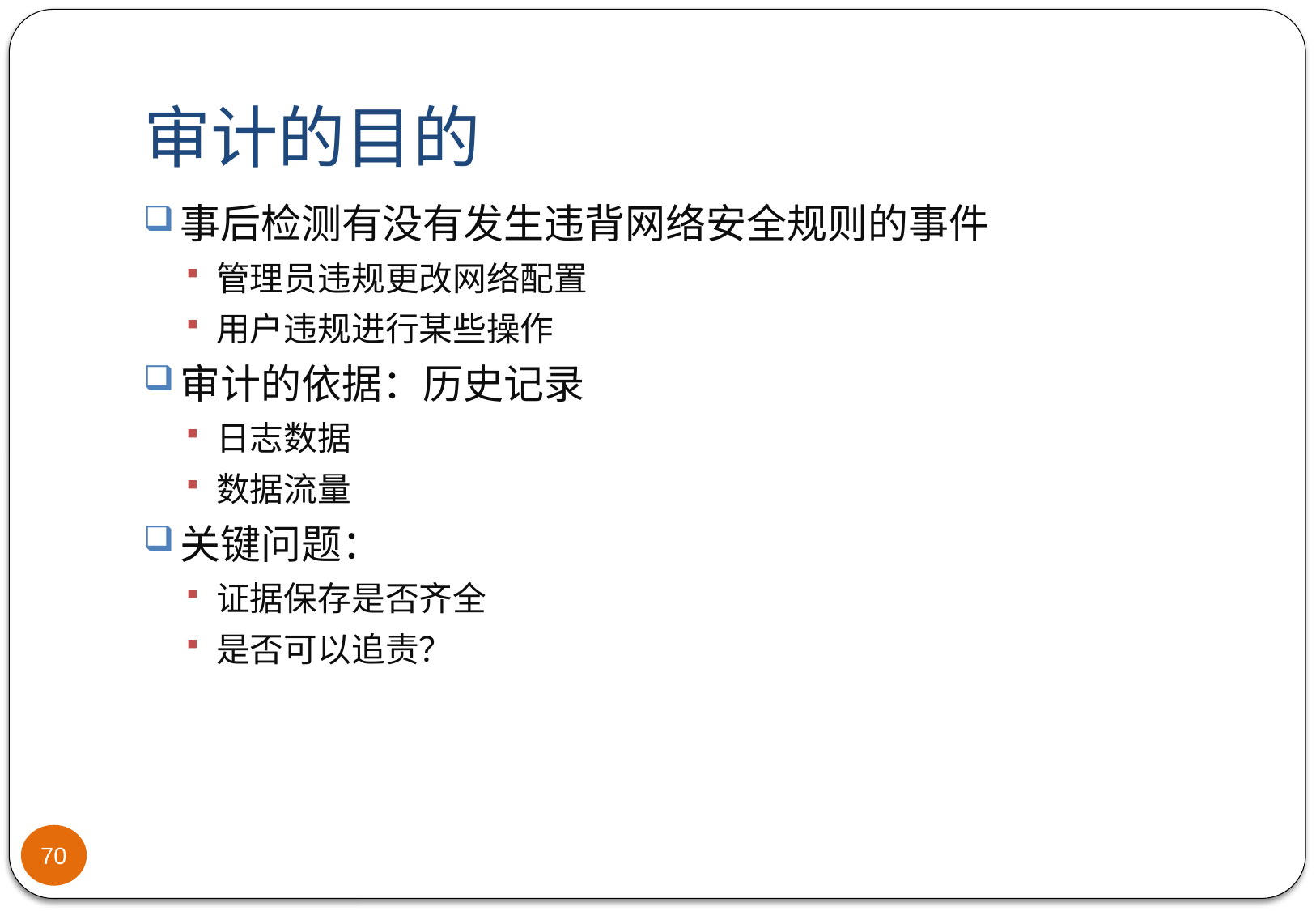

# 审计的目的
事后检测有没有发生违背网络安全规则的事件
管理员违规更改网络配置
用户违规进行某些操作
审计的依据：历史记录
日志数据
数据流量
关键问题：
证据保存是否齐全
是否可以追责？
70